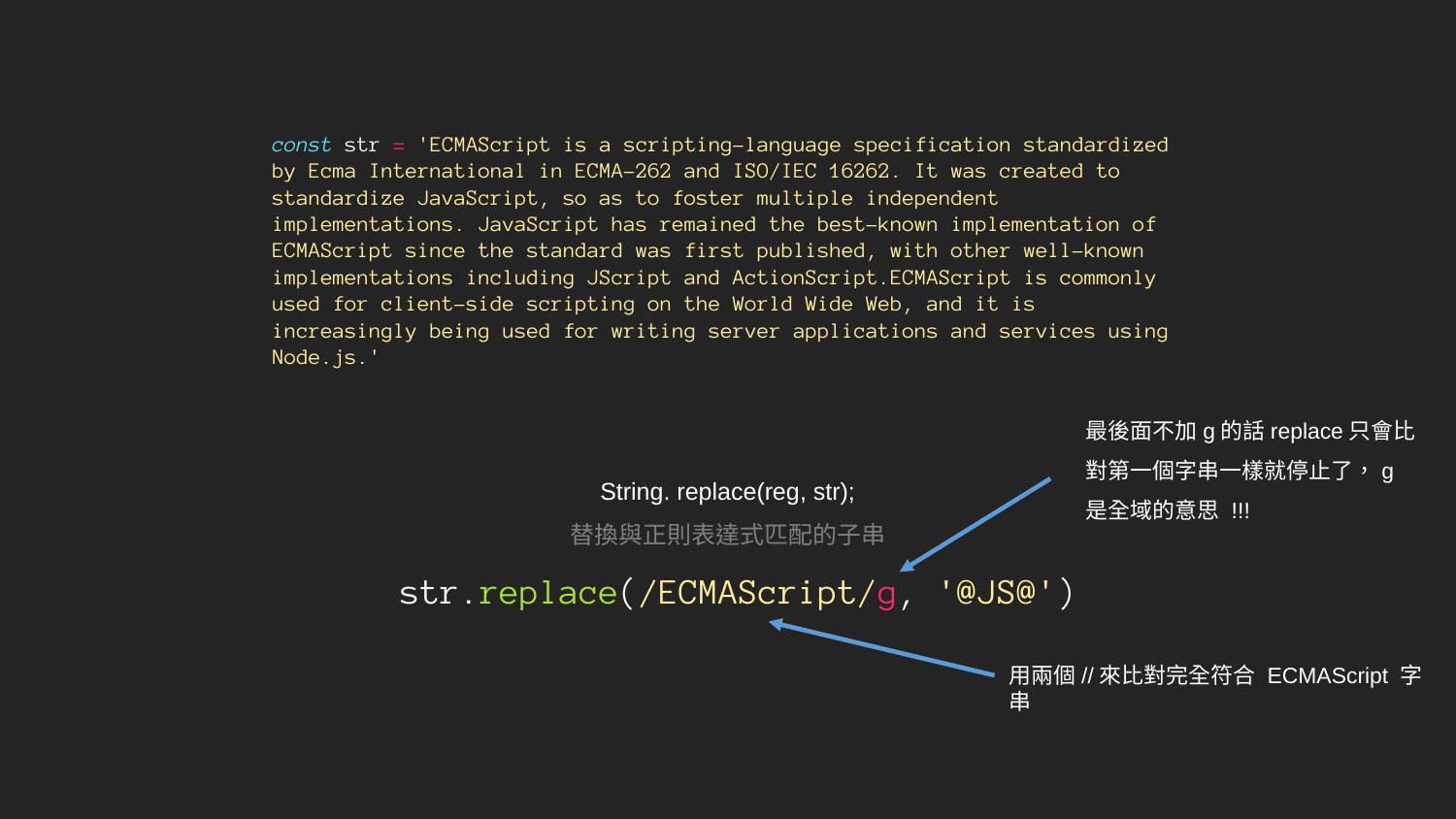

const str = 'ECMAScript is a scripting-language specification standardized by Ecma International in ECMA-262 and ISO/IEC 16262. It was created to standardize JavaScript, so as to foster multiple independent implementations. JavaScript has remained the best-known implementation of ECMAScript since the standard was first published, with other well-known implementations including JScript and ActionScript.ECMAScript is commonly used for client-side scripting on the World Wide Web, and it is increasingly being used for writing server applications and services using Node.js.'
最後面不加g的話replace只會比對第一個字串一樣就停止了，g 是全域的意思 !!!
String. replace(reg, str);
替換與正則表達式匹配的子串
str.replace(/ECMAScript/g, '@JS@')
用兩個//來比對完全符合 ECMAScript 字串